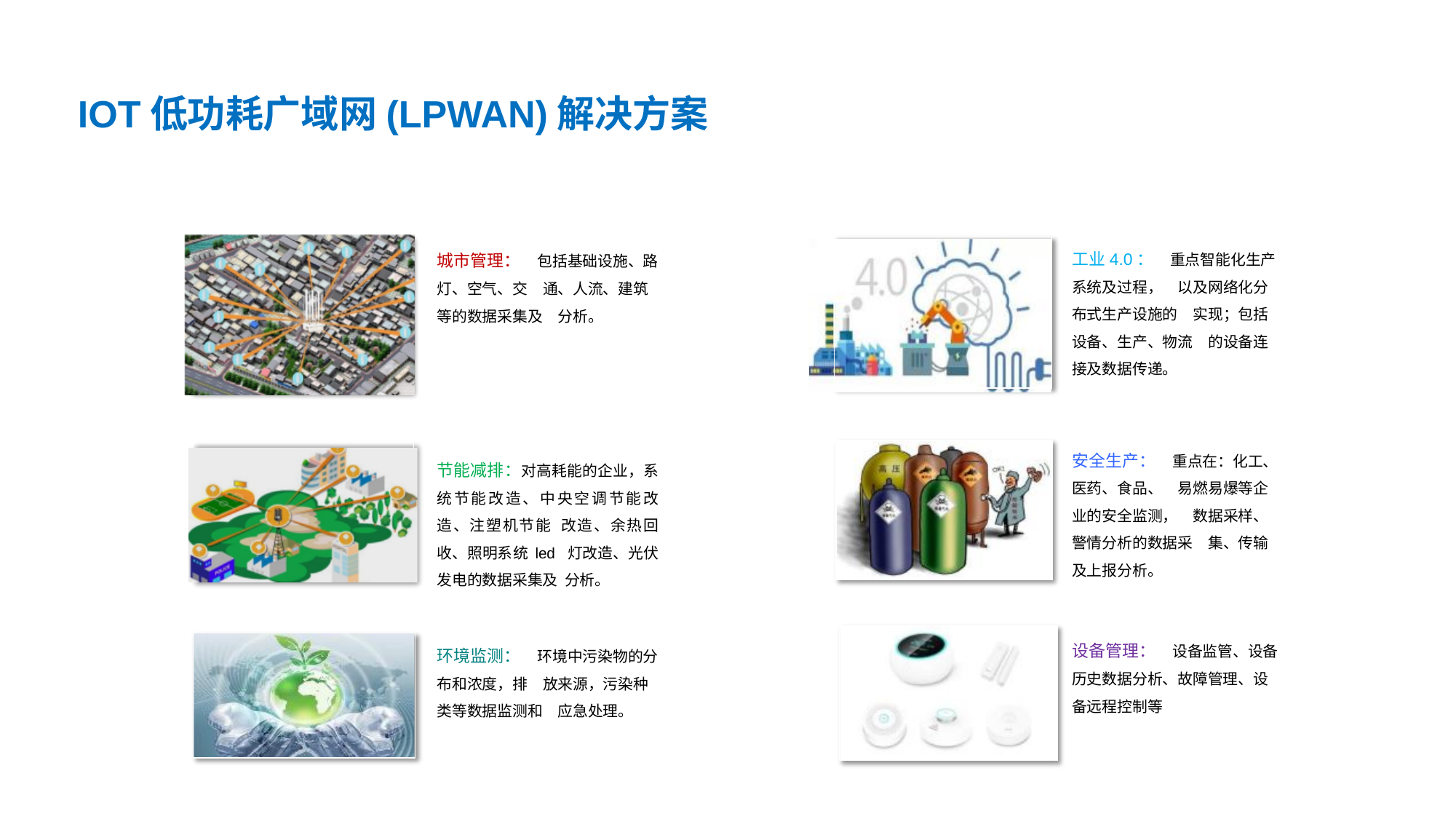

IOT低功耗广域网(LPWAN)解决方案

工业4.0：  重点智能化生产系统及过程，  以及网络化分布式生产设施的  实现；包括设备、生产、物流  的设备连接及数据传递。

城市管理：  包括基础设施、路灯、空气、交  通、人流、建筑等的数据采集及  分析。

安全生产：  重点在：化工、医药、食品、  易燃易爆等企业的安全监测，  数据采样、警情分析的数据采  集、传输及上报分析。

节能减排：对高耗能的企业，系统节能改造、中央空调节能改造、注塑机节能  改造、余热回收、照明系统 led  灯改造、光伏发电的数据采集及  分析。

设备管理：  设备监管、设备历史数据分析、故障管理、设备远程控制等

环境监测：  环境中污染物的分布和浓度，排  放来源，污染种类等数据监测和  应急处理。